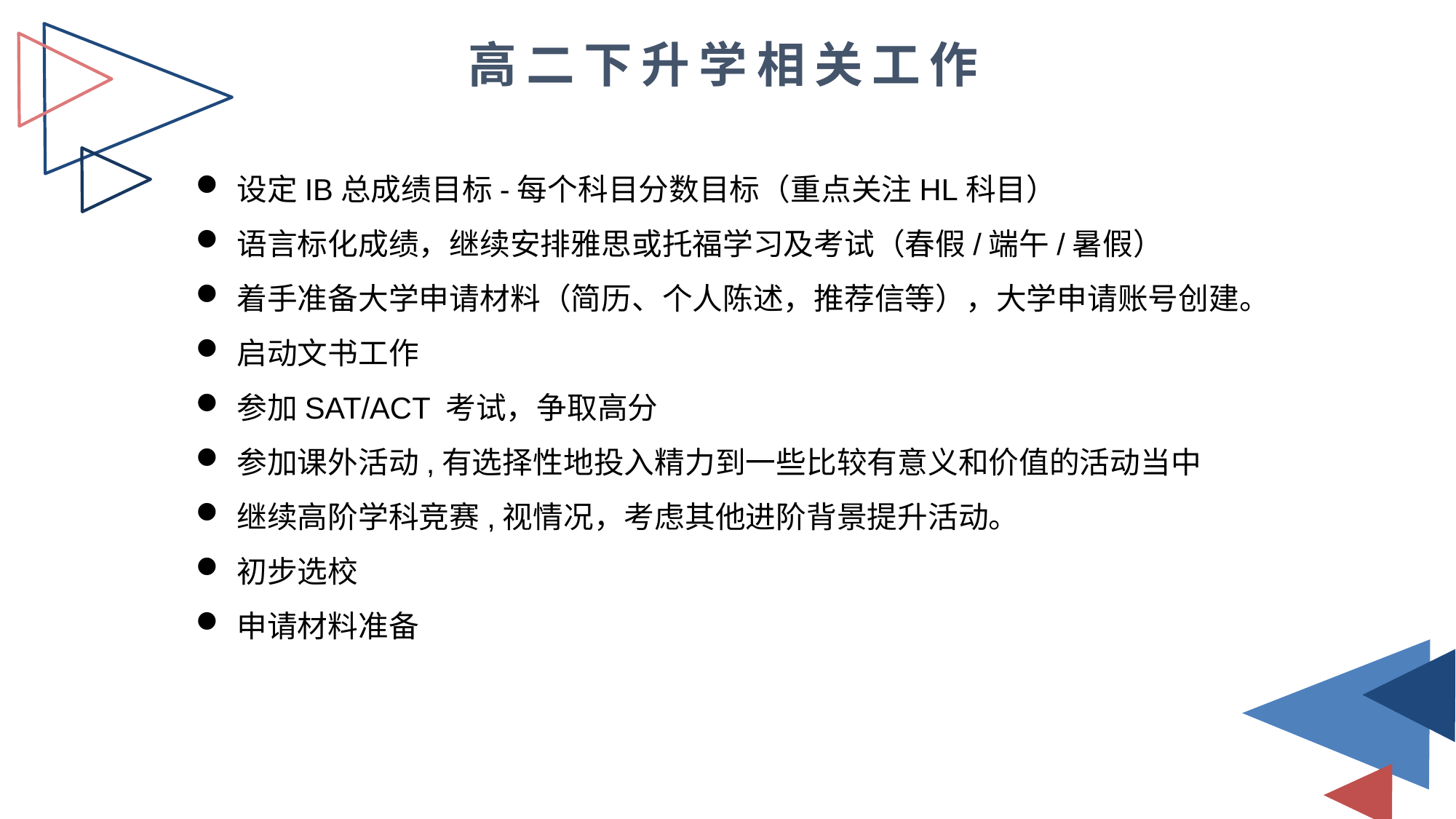

高二下升学相关工作
设定IB总成绩目标-每个科目分数目标（重点关注HL科目）
语言标化成绩，继续安排雅思或托福学习及考试（春假/端午/暑假）
着手准备大学申请材料（简历、个人陈述，推荐信等），大学申请账号创建。
启动文书工作
参加SAT/ACT 考试，争取高分
参加课外活动,有选择性地投入精力到一些比较有意义和价值的活动当中
继续高阶学科竞赛,视情况，考虑其他进阶背景提升活动。
初步选校
申请材料准备